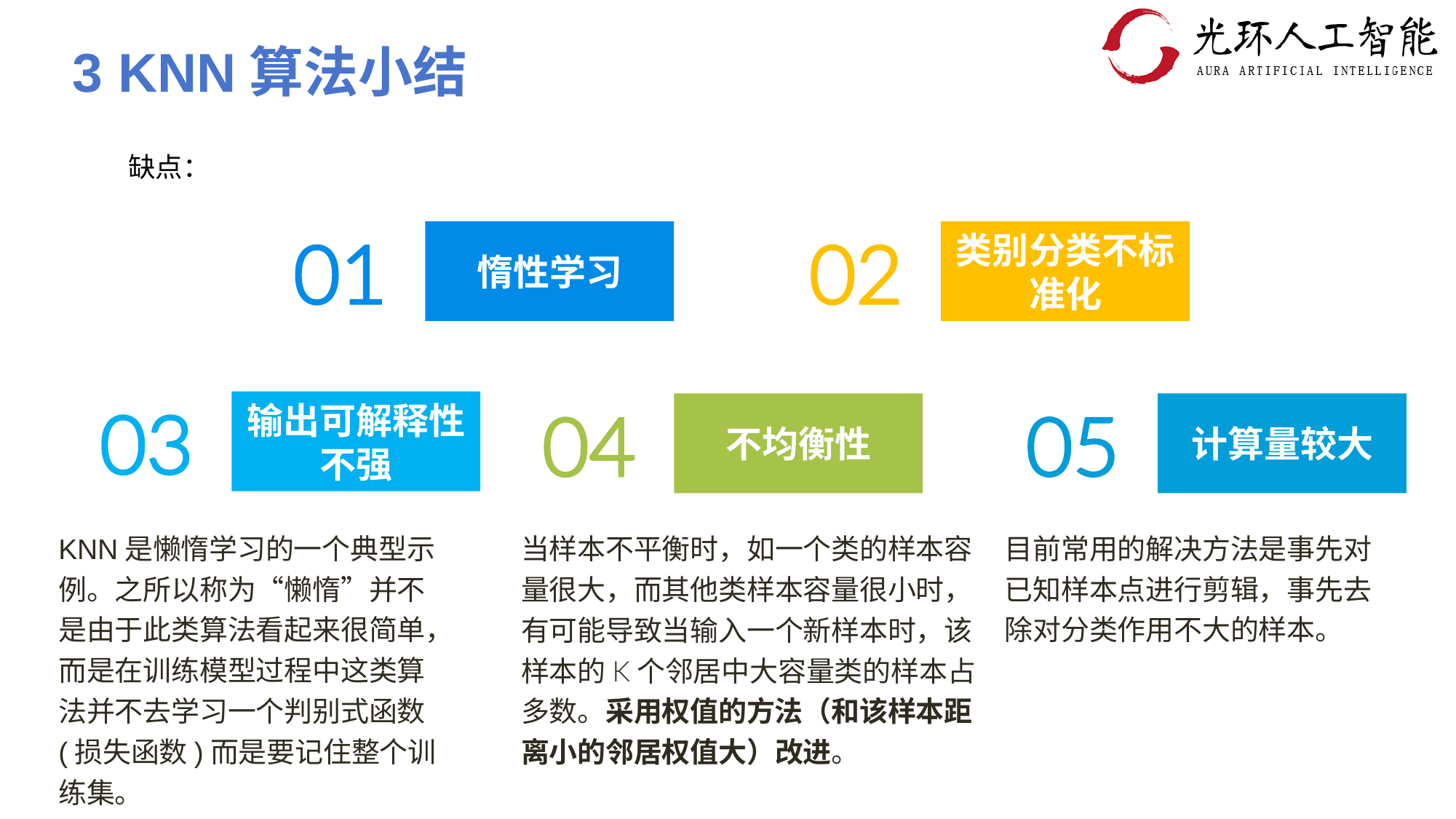

3 KNN算法小结
缺点：
01
惰性学习
02
类别分类不标准化
03
输出可解释性不强
05
计算量较大
目前常用的解决方法是事先对已知样本点进行剪辑，事先去除对分类作用不大的样本。

04
不均衡性
当样本不平衡时，如一个类的样本容量很大，而其他类样本容量很小时，有可能导致当输入一个新样本时，该样本的K个邻居中大容量类的样本占多数。采用权值的方法（和该样本距离小的邻居权值大）改进。
KNN是懒惰学习的一个典型示例。之所以称为“懒惰”并不是由于此类算法看起来很简单，而是在训练模型过程中这类算法并不去学习一个判别式函数(损失函数)而是要记住整个训练集。